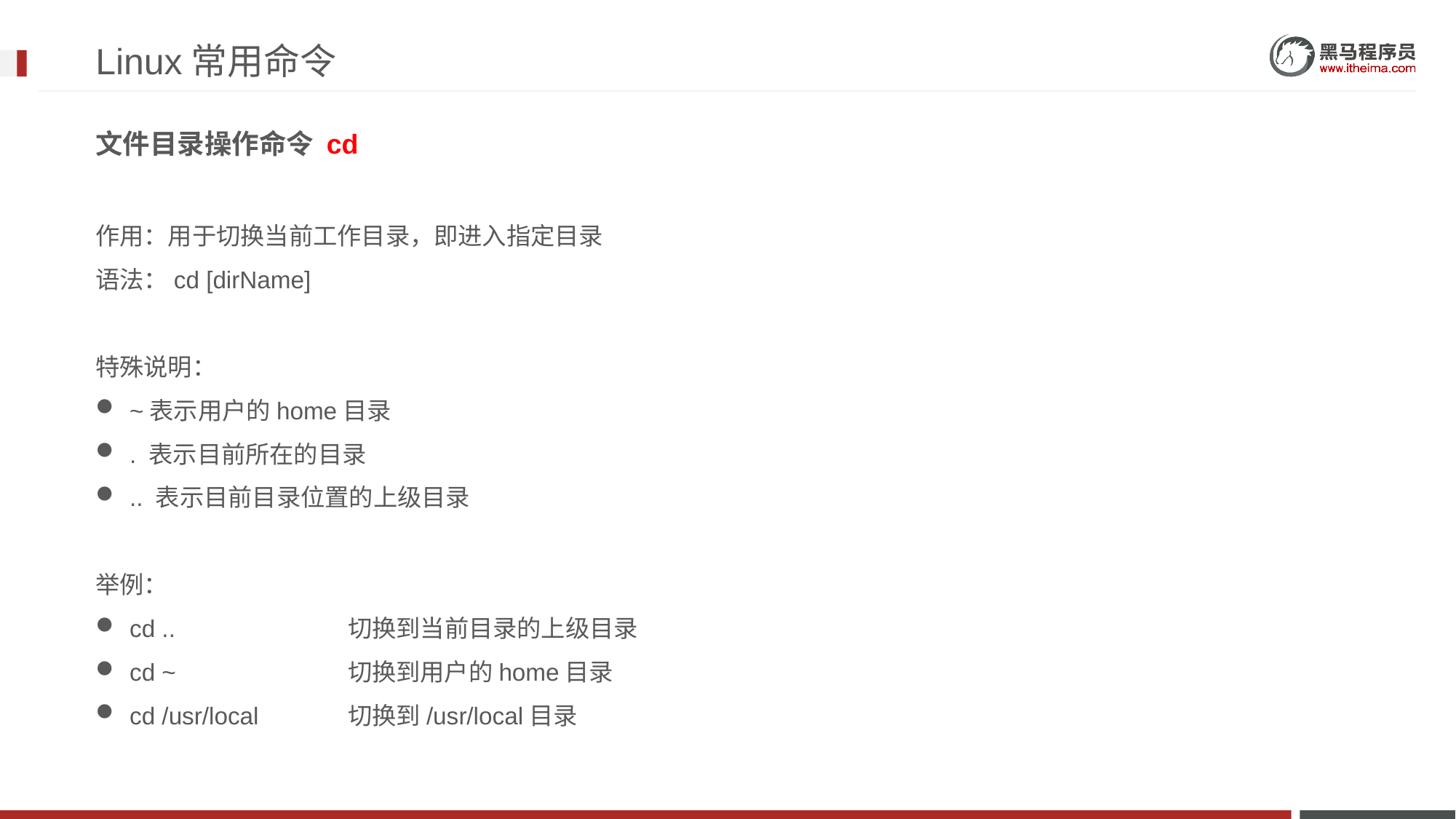

# Linux常用命令
文件目录操作命令 cd
作用：用于切换当前工作目录，即进入指定目录
语法：cd [dirName]

特殊说明：
~表示用户的home目录
. 表示目前所在的目录
.. 表示目前目录位置的上级目录

举例：
cd ..		切换到当前目录的上级目录
cd ~		切换到用户的home目录
cd /usr/local	切换到/usr/local目录